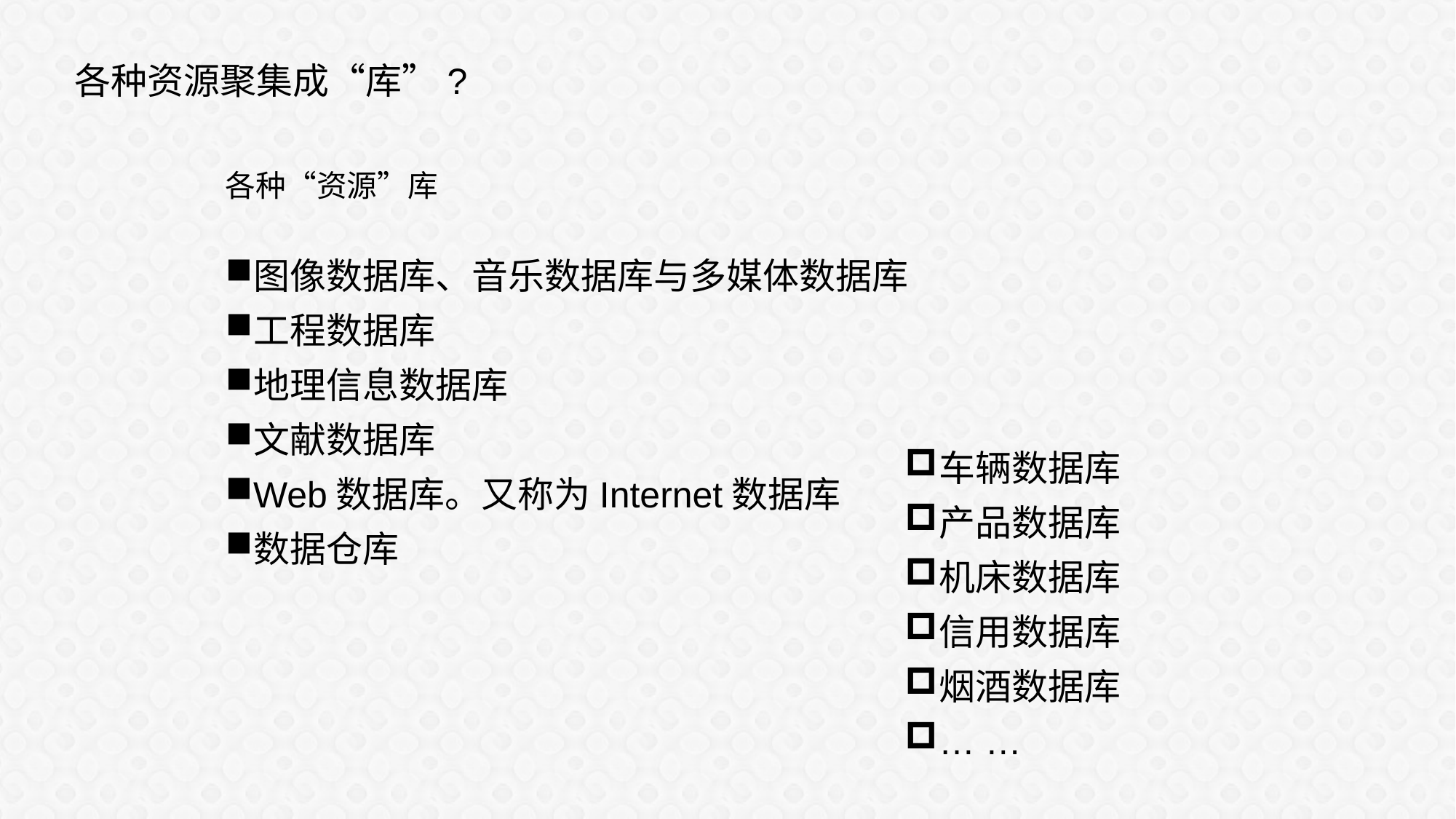

各种资源聚集成“库”?
各种“资源”库
图像数据库、音乐数据库与多媒体数据库
工程数据库
地理信息数据库
文献数据库
Web数据库。又称为Internet数据库
数据仓库
车辆数据库
产品数据库
机床数据库
信用数据库
烟酒数据库
… …